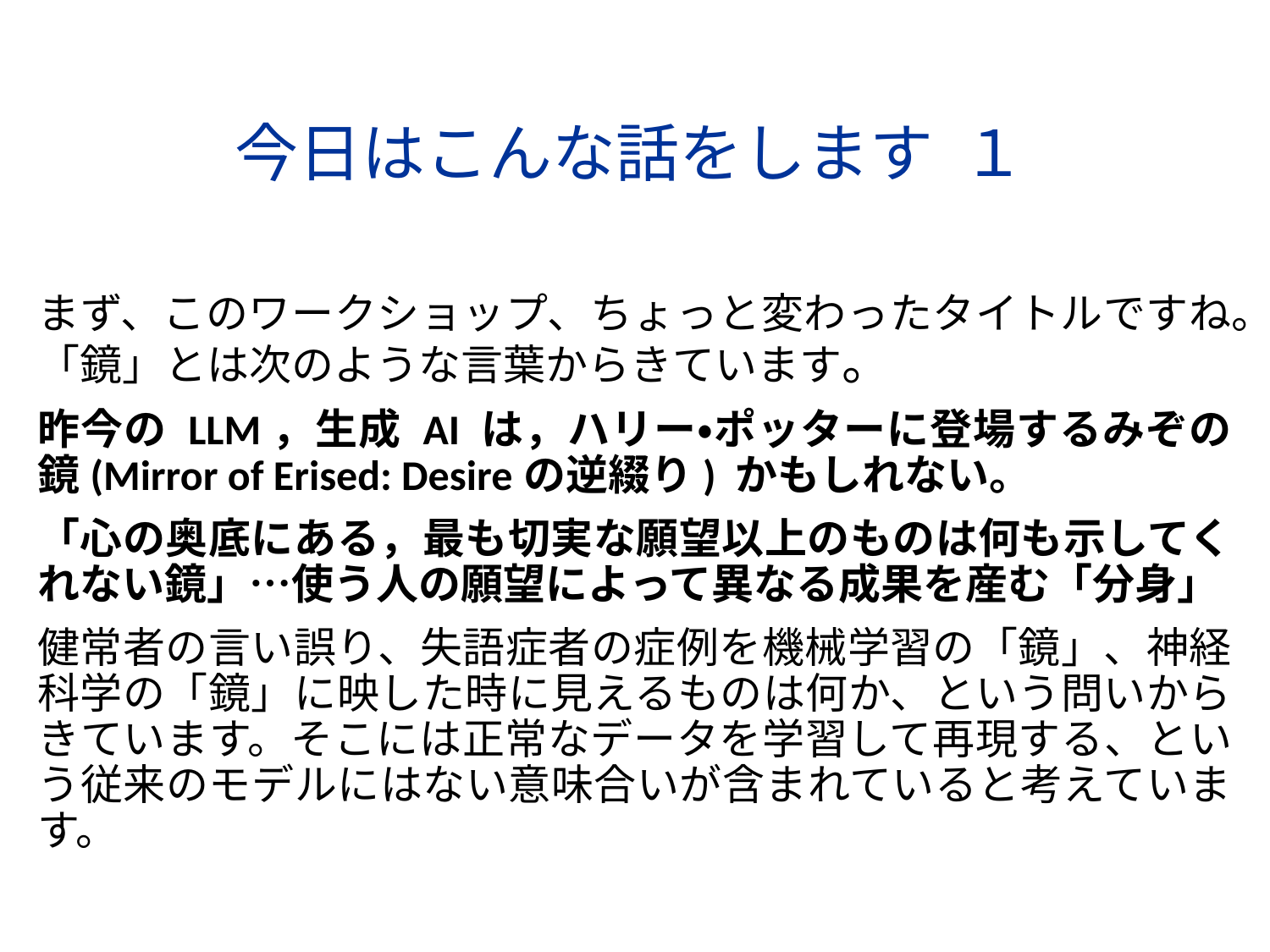

# 今日はこんな話をします  １
まず、このワークショップ、ちょっと変わったタイトルですね。「鏡」とは次のような言葉からきています。
昨今の LLM，生成 AI は，ハリー・ポッターに登場するみぞの鏡(Mirror of Erised: Desireの逆綴り) かもしれない。
「心の奥底にある，最も切実な願望以上のものは何も示してくれない鏡」…使う人の願望によって異なる成果を産む「分身」
健常者の言い誤り、失語症者の症例を機械学習の「鏡」、神経科学の「鏡」に映した時に見えるものは何か、という問いからきています。そこには正常なデータを学習して再現する、という従来のモデルにはない意味合いが含まれていると考えています。